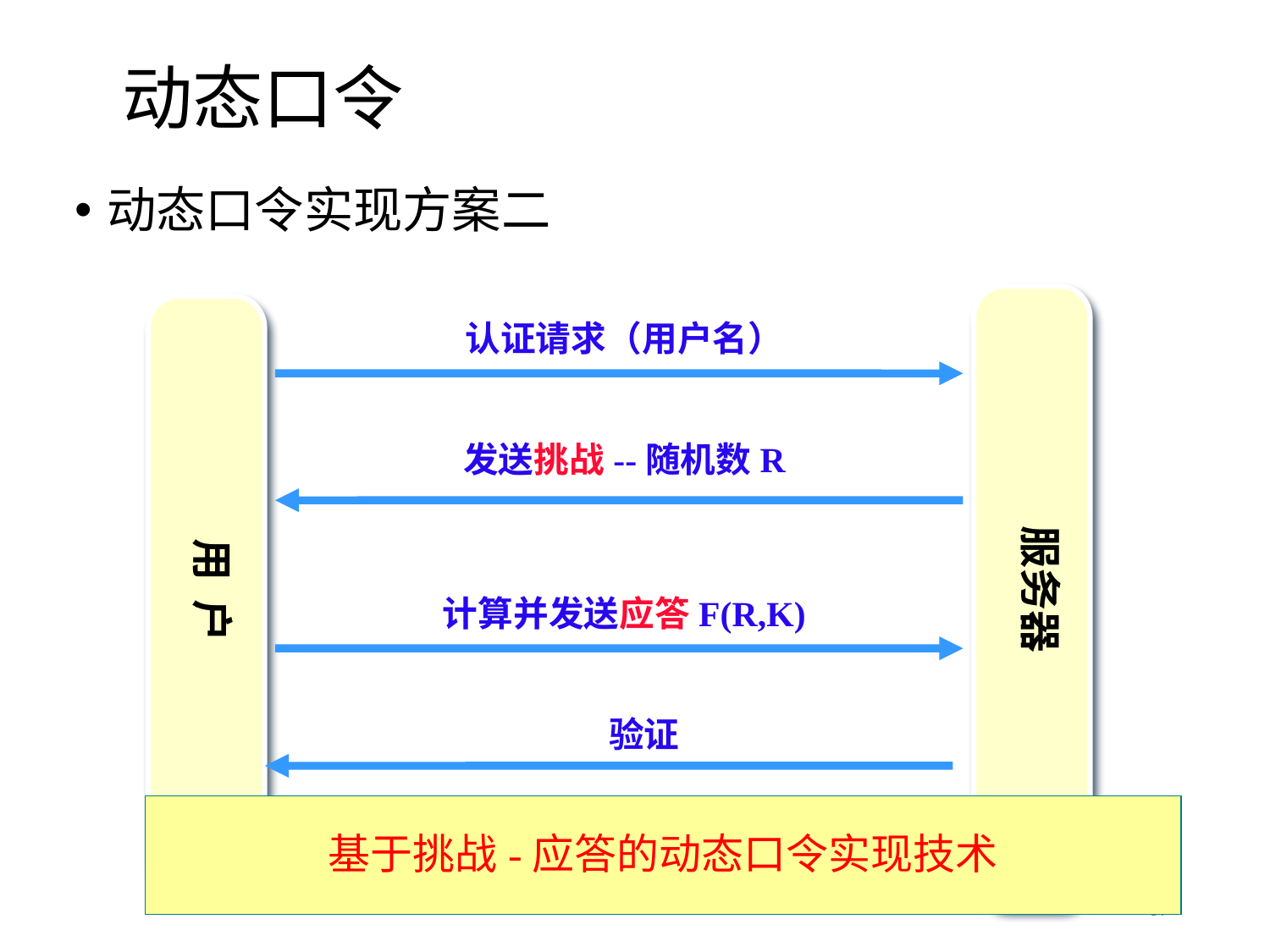

动态口令
动态口令实现方案二

认证请求（用户名）

发送挑战--随机数R

服务器
用  户

计算并发送应答F(R,K)

验证

基于挑战-应答的动态口令实现技术
37